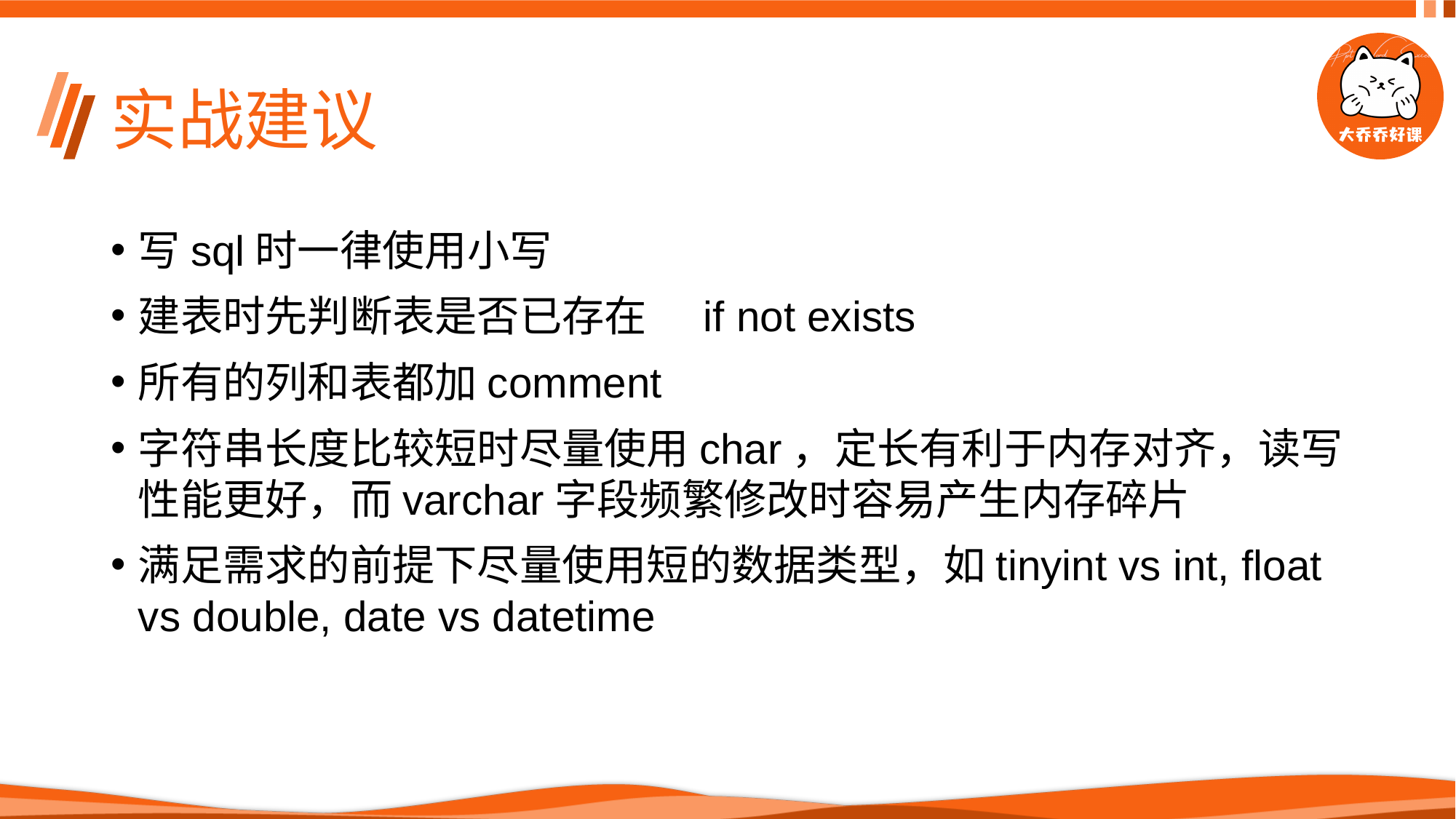

# 实战建议
写sql时一律使用小写
建表时先判断表是否已存在	 if not exists
所有的列和表都加comment
字符串长度比较短时尽量使用char，定长有利于内存对齐，读写性能更好，而varchar字段频繁修改时容易产生内存碎片
满足需求的前提下尽量使用短的数据类型，如tinyint vs int, float vs double, date vs datetime